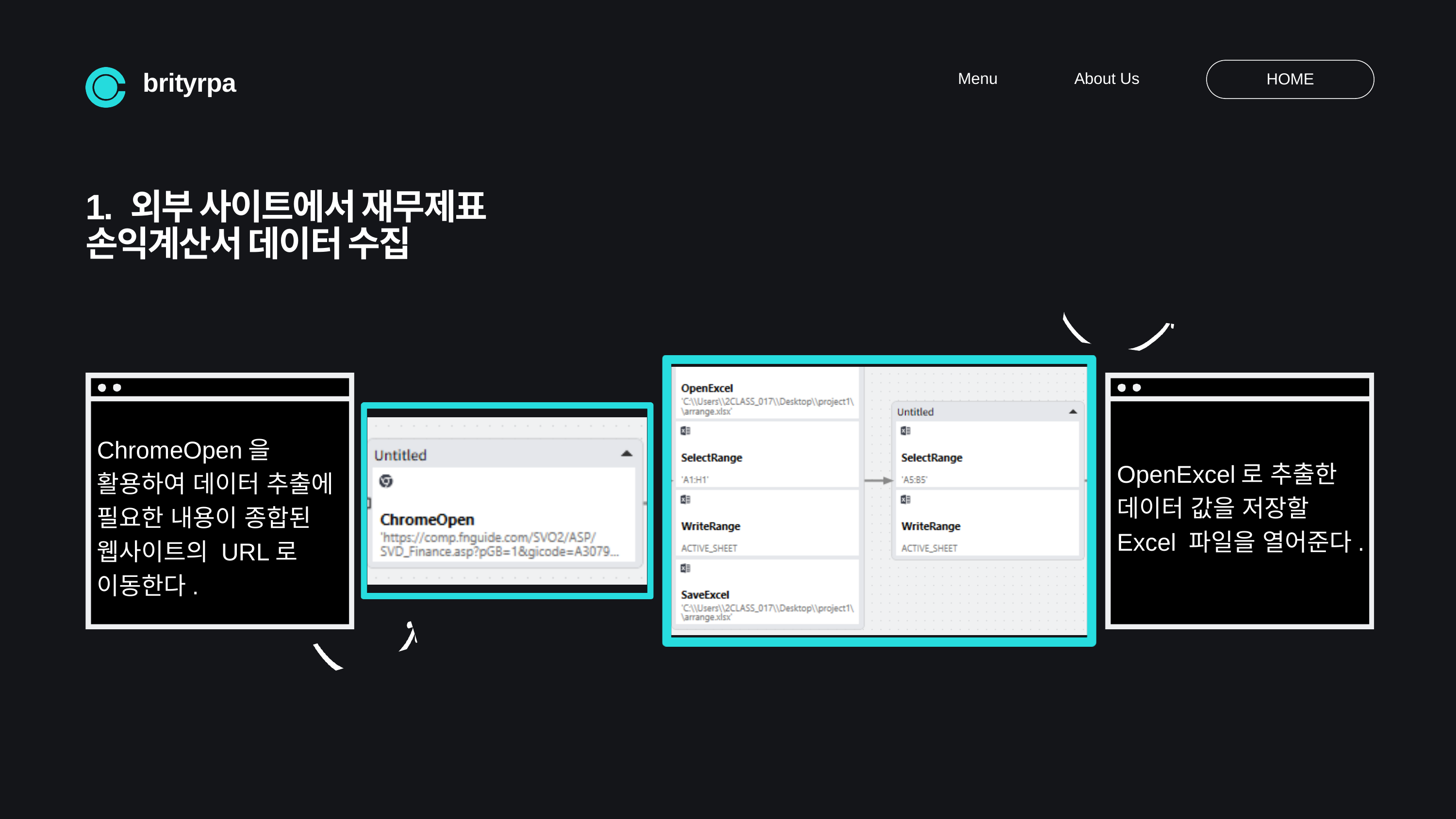

Menu
About Us
HOME
brityrpa
1. 외부 사이트에서 재무제표 손익계산서 데이터 수집

ChromeOpen을
활용하여 데이터 추출에 필요한 내용이 종합된 웹사이트의 URL로
이동한다.
OpenExcel로 추출한
데이터 값을 저장할 Excel 파일을 열어준다.